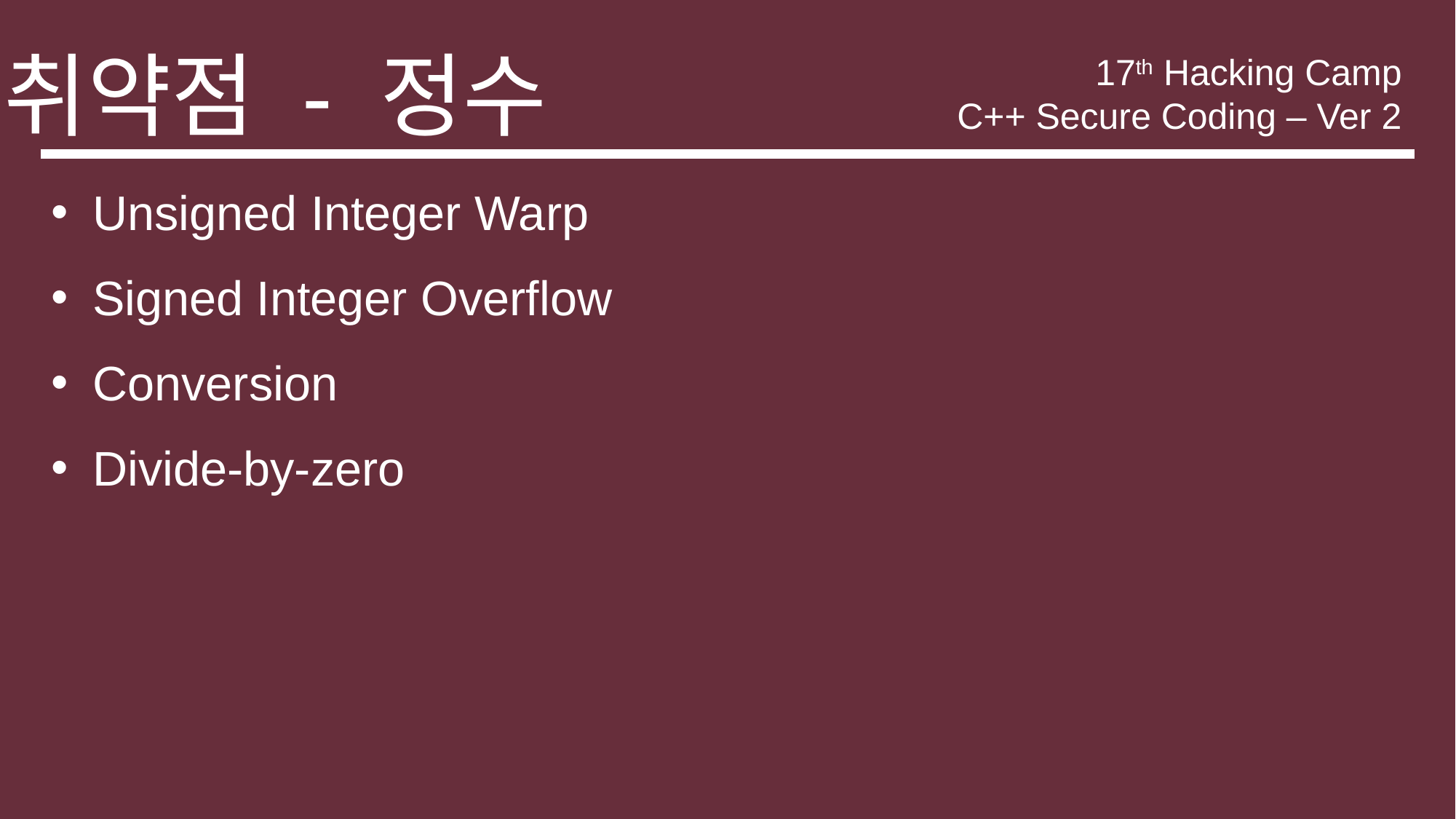

취약점 - 정수
17th Hacking Camp
C++ Secure Coding – Ver 2
Unsigned Integer Warp
Signed Integer Overflow
Conversion
Divide-by-zero